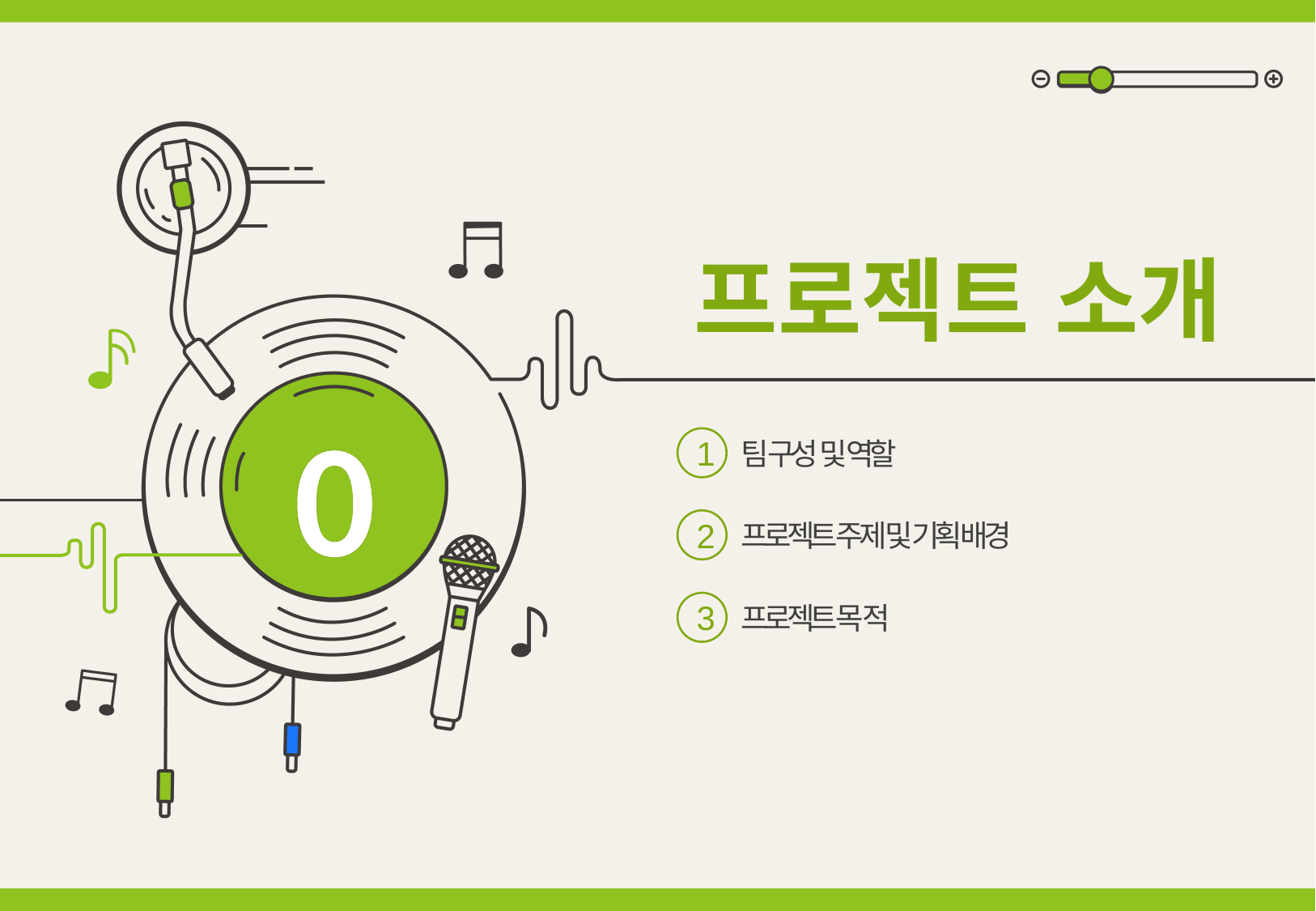

프로젝트 소개
0
1
팀 구성  및 역할
2
프로젝트 주제 및 기획 배경
3
프로젝트 목 적